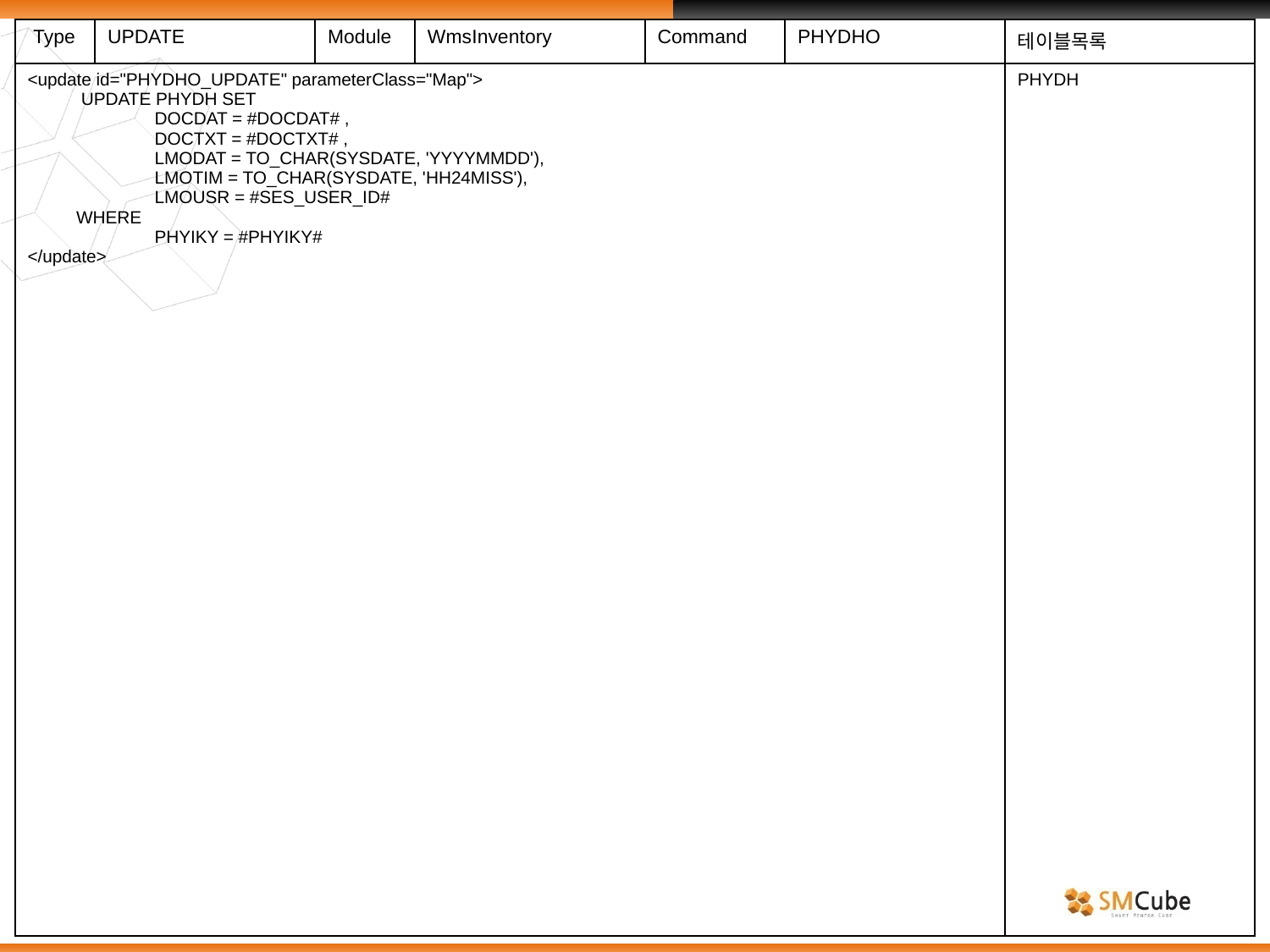

| Type | UPDATE | Module | WmsInventory | Command | PHYDHO | 테이블목록 |
| --- | --- | --- | --- | --- | --- | --- |
| <update id="PHYDHO\_UPDATE" parameterClass="Map"> UPDATE PHYDH SET DOCDAT = #DOCDAT# , DOCTXT = #DOCTXT# , LMODAT = TO\_CHAR(SYSDATE, 'YYYYMMDD'), LMOTIM = TO\_CHAR(SYSDATE, 'HH24MISS'), LMOUSR = #SES\_USER\_ID# WHERE PHYIKY = #PHYIKY# </update> |  |  |  |  |  | PHYDH |